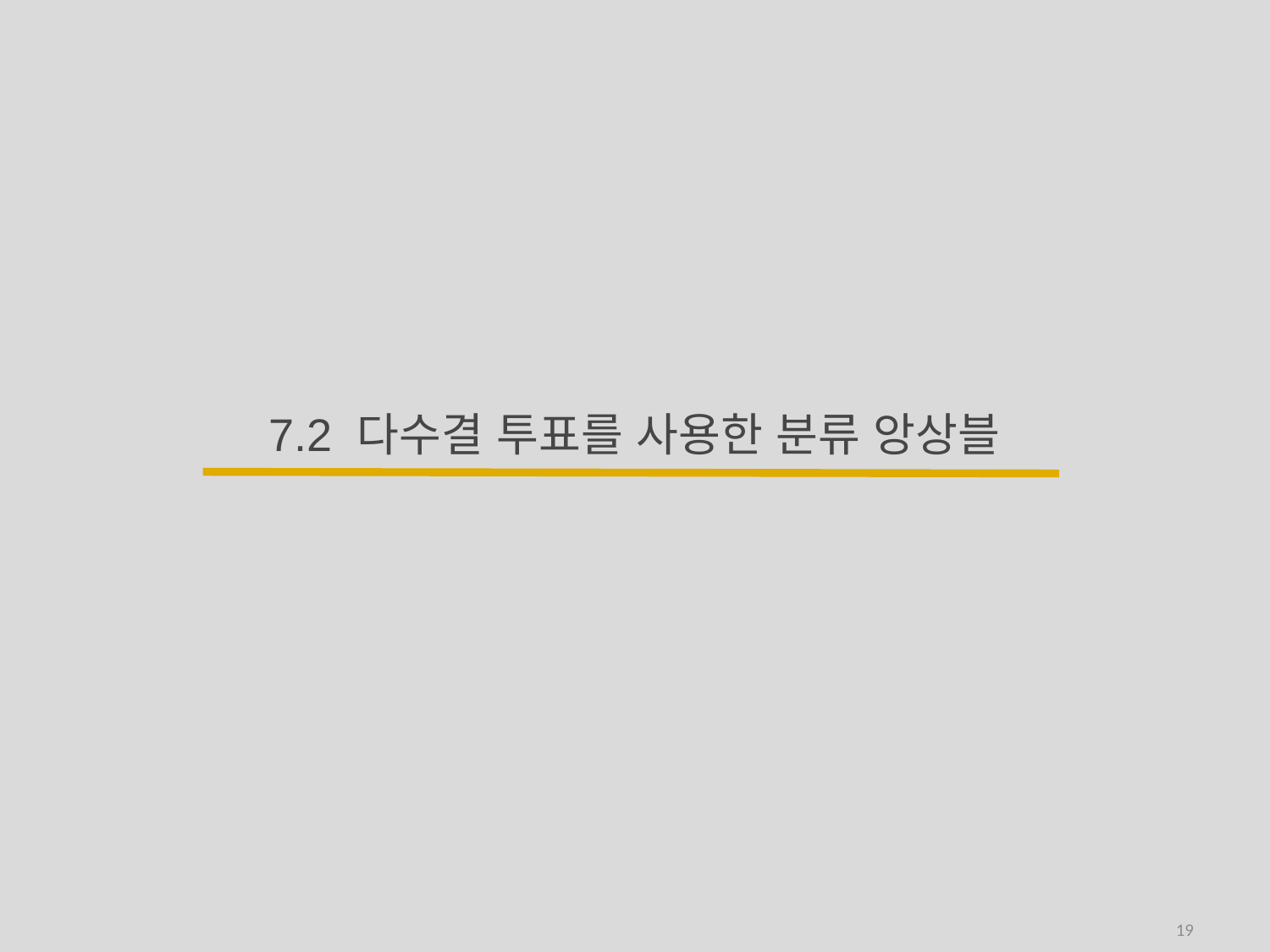

# 7.2 다수결 투표를 사용한 분류 앙상블
19